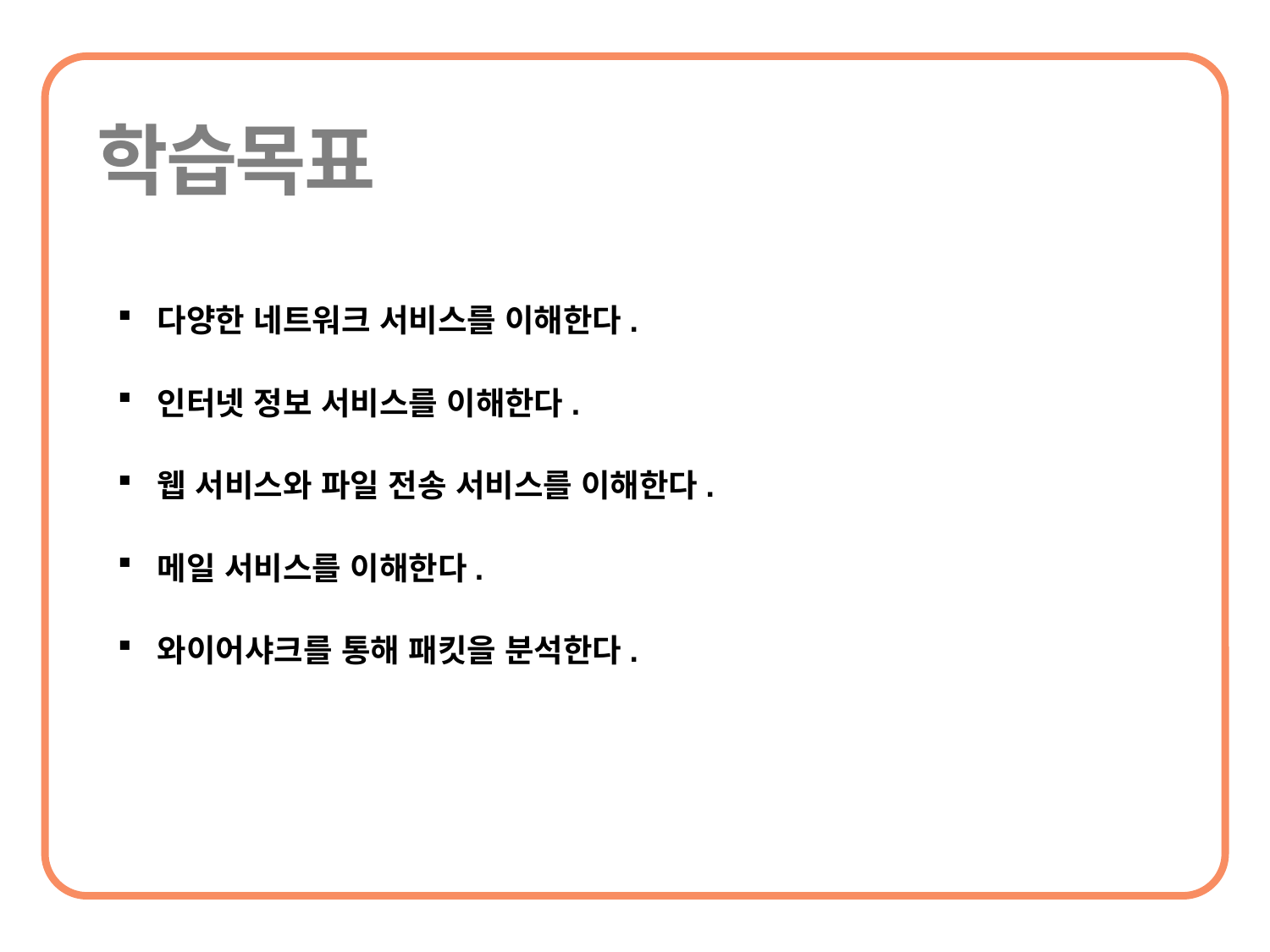

다양한 네트워크 서비스를 이해한다.
인터넷 정보 서비스를 이해한다.
웹 서비스와 파일 전송 서비스를 이해한다.
메일 서비스를 이해한다.
와이어샤크를 통해 패킷을 분석한다.